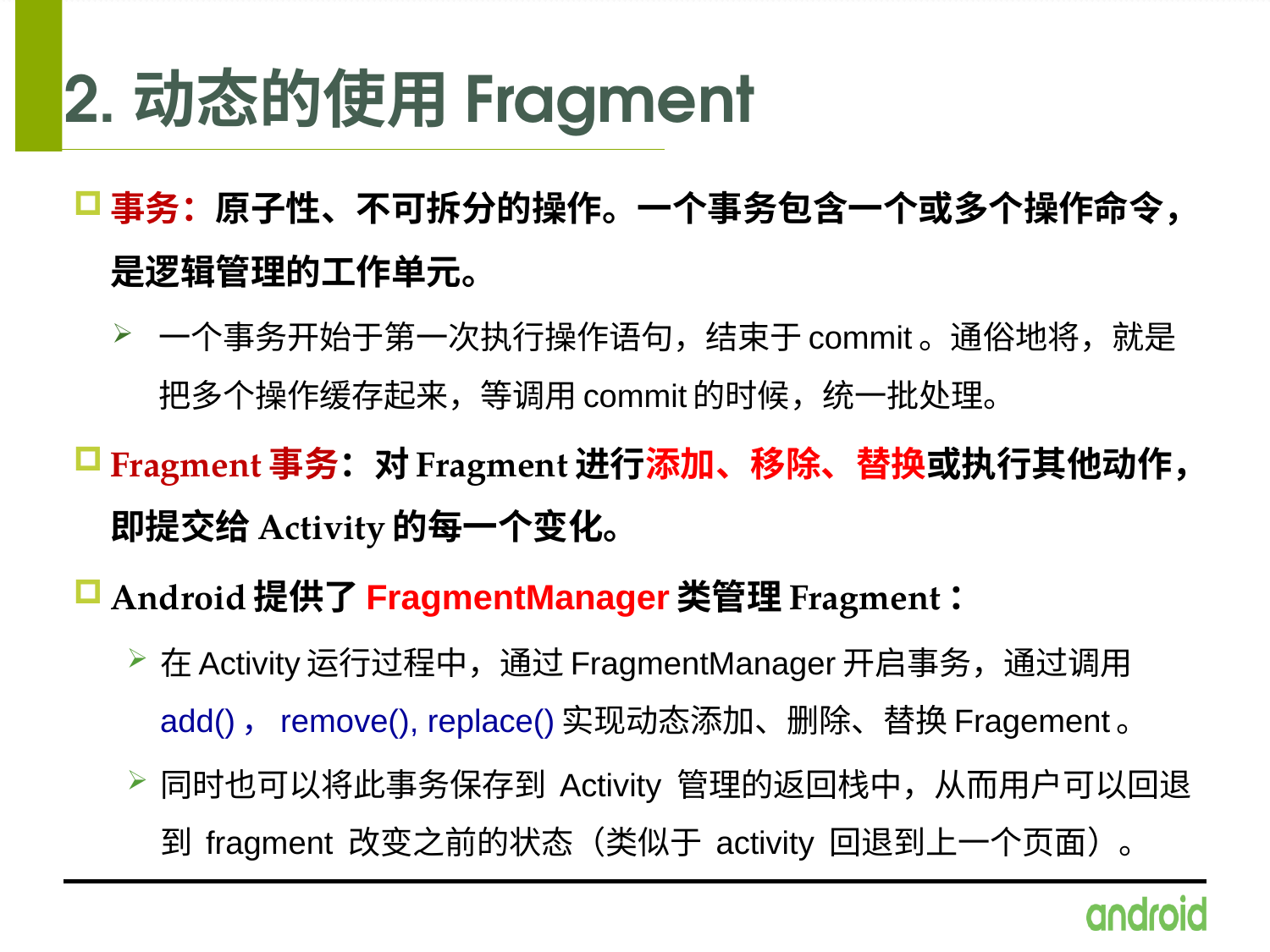

# 2.动态的使用Fragment
事务：原子性、不可拆分的操作。一个事务包含一个或多个操作命令，是逻辑管理的工作单元。
一个事务开始于第一次执行操作语句，结束于commit。通俗地将，就是把多个操作缓存起来，等调用commit的时候，统一批处理。
Fragment事务：对Fragment进行添加、移除、替换或执行其他动作，即提交给Activity的每一个变化。
Android提供了FragmentManager类管理Fragment：
在Activity运行过程中，通过FragmentManager开启事务，通过调用add()，remove(), replace()实现动态添加、删除、替换Fragement。
同时也可以将此事务保存到 Activity 管理的返回栈中，从而用户可以回退到 fragment 改变之前的状态（类似于 activity 回退到上一个页面）。